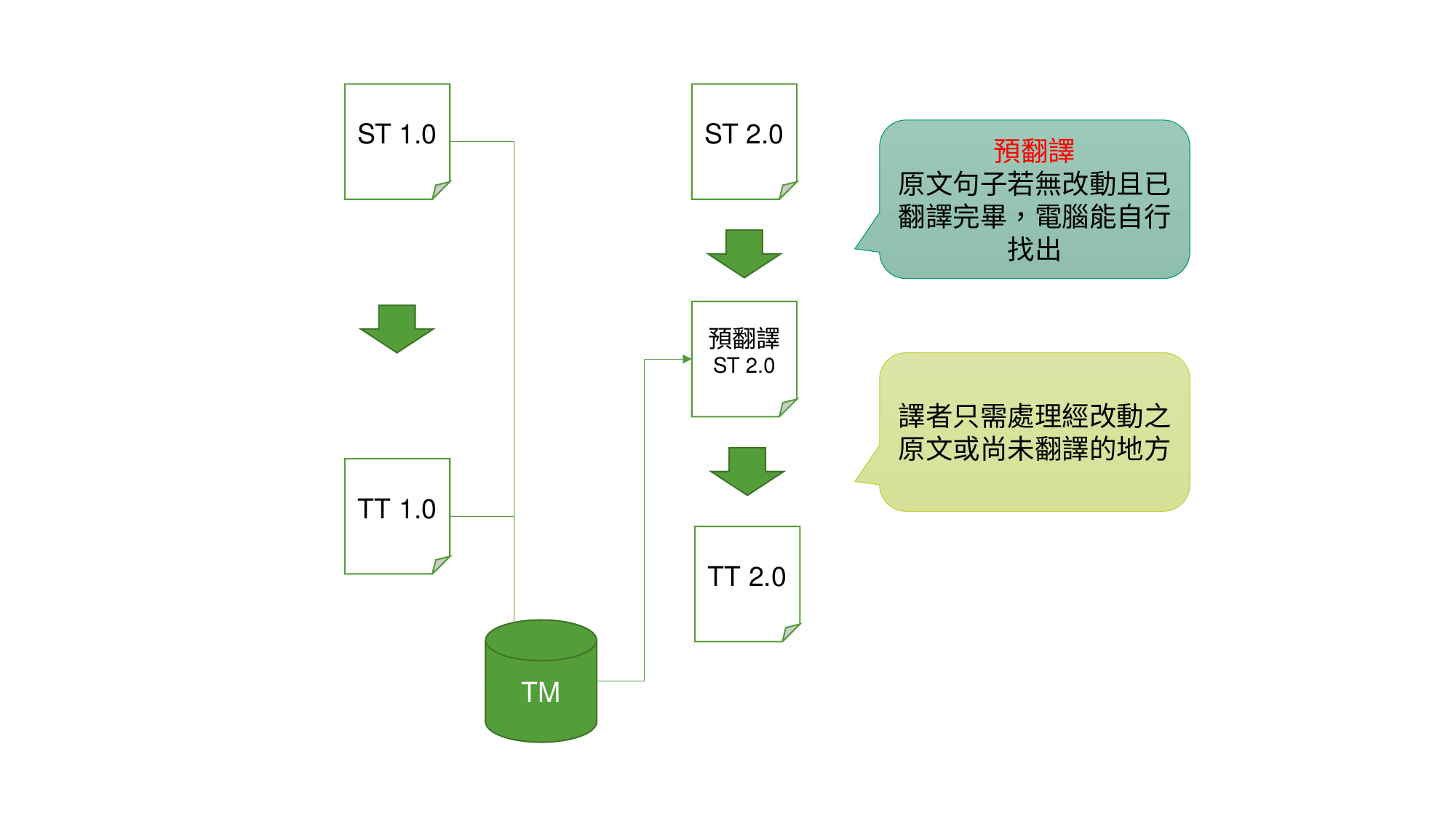

ST 1.0
ST 2.0
預翻譯
原文句子若無改動且已翻譯完畢，電腦能自行找出

預翻譯
ST 2.0

譯者只需處理經改動之原文或尚未翻譯的地方

TT 1.0
TT 2.0
TM